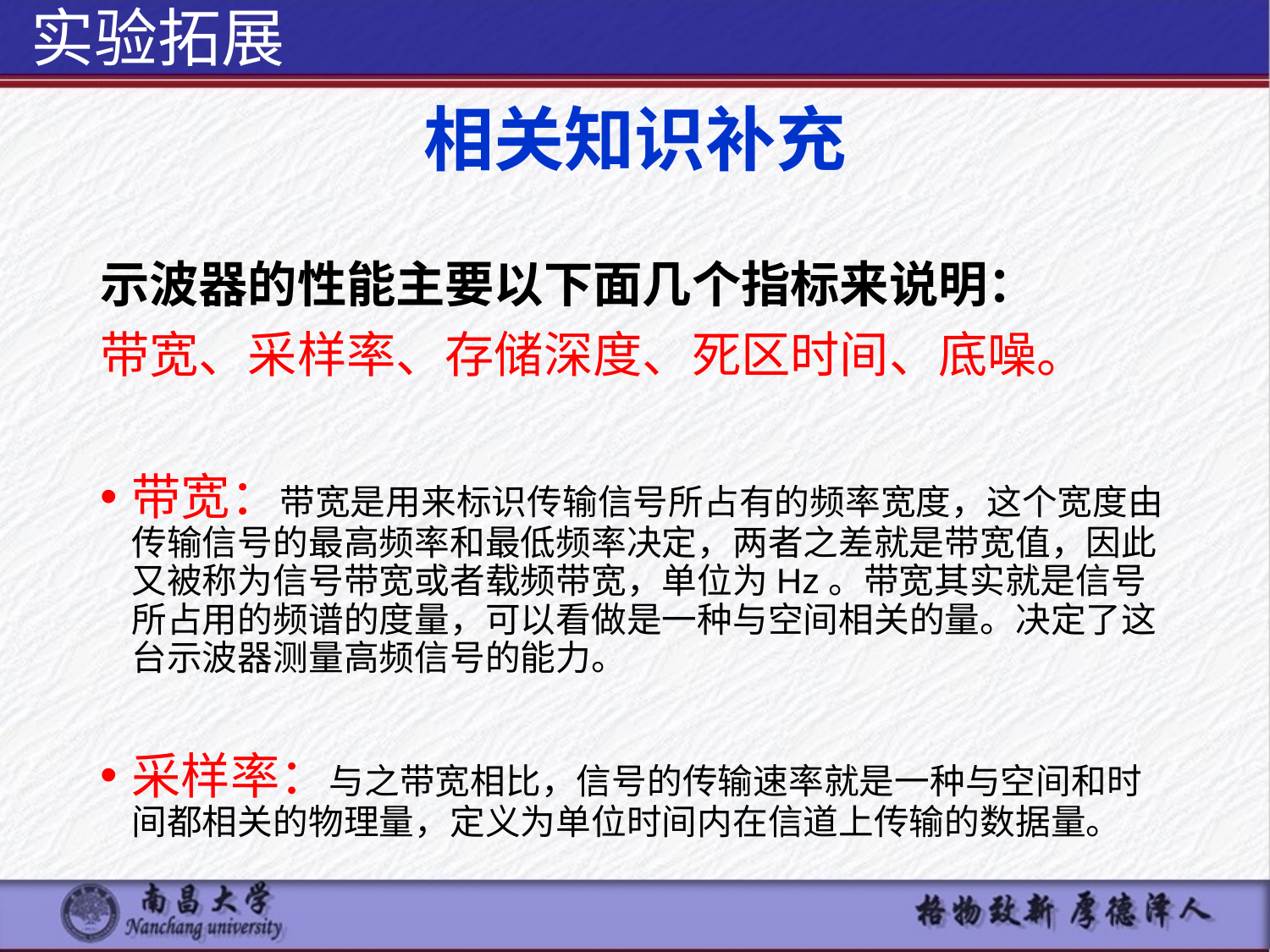

实验拓展
# 相关知识补充
示波器的性能主要以下面几个指标来说明：
带宽、采样率、存储深度、死区时间、底噪。

带宽：带宽是用来标识传输信号所占有的频率宽度，这个宽度由传输信号的最高频率和最低频率决定，两者之差就是带宽值，因此又被称为信号带宽或者载频带宽，单位为Hz。带宽其实就是信号所占用的频谱的度量，可以看做是一种与空间相关的量。决定了这台示波器测量高频信号的能力。

采样率：与之带宽相比，信号的传输速率就是一种与空间和时间都相关的物理量，定义为单位时间内在信道上传输的数据量。